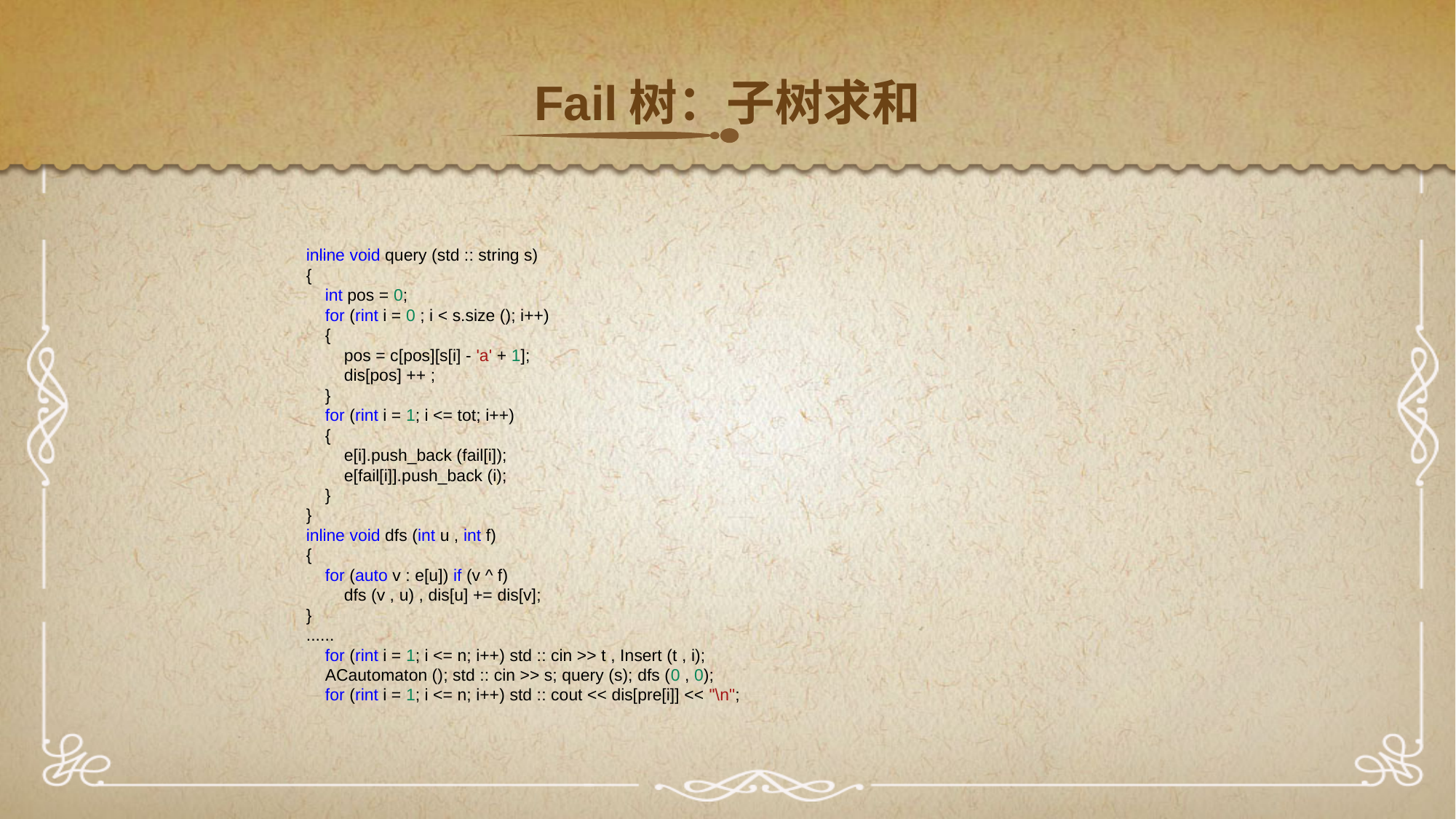

Fail树：子树求和

inline void query (std :: string s)
{
    int pos = 0;
    for (rint i = 0 ; i < s.size (); i++)
    {
        pos = c[pos][s[i] - 'a' + 1];
        dis[pos] ++ ;
    }
    for (rint i = 1; i <= tot; i++)
    {
        e[i].push_back (fail[i]);
        e[fail[i]].push_back (i);
    }
}
inline void dfs (int u , int f)
{
    for (auto v : e[u]) if (v ^ f)
        dfs (v , u) , dis[u] += dis[v];
}
......
    for (rint i = 1; i <= n; i++) std :: cin >> t , Insert (t , i);
    ACautomaton (); std :: cin >> s; query (s); dfs (0 , 0);
    for (rint i = 1; i <= n; i++) std :: cout << dis[pre[i]] << "\n";